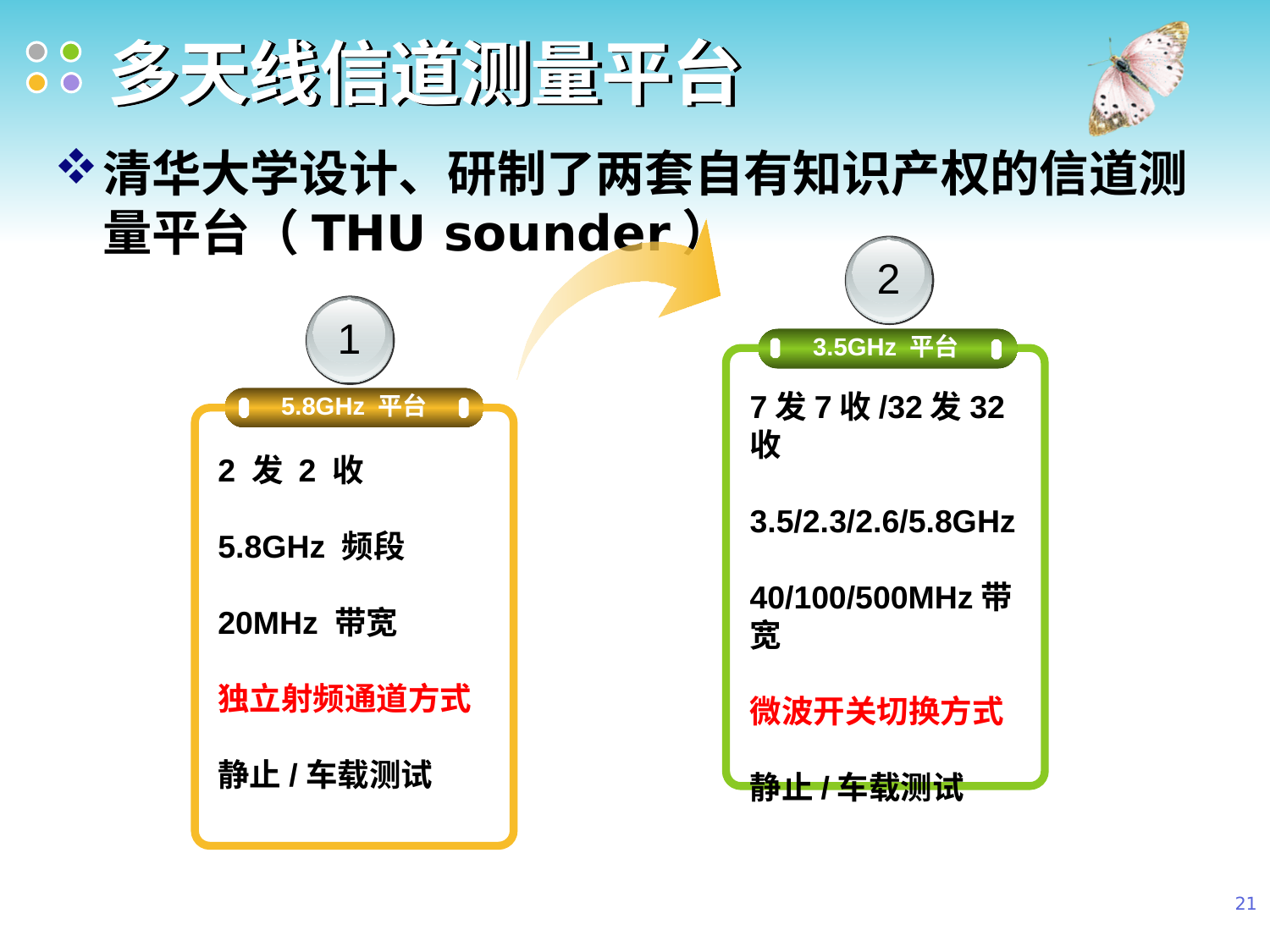

# 多天线信道测量平台
清华大学设计、研制了两套自有知识产权的信道测量平台（THU sounder）

2
3.5GHz 平台

7发7收/32发32收

3.5/2.3/2.6/5.8GHz

40/100/500MHz带宽

微波开关切换方式

静止/车载测试

1
5.8GHz 平台

2 发 2 收

5.8GHz 频段

20MHz 带宽

独立射频通道方式

静止/车载测试

21